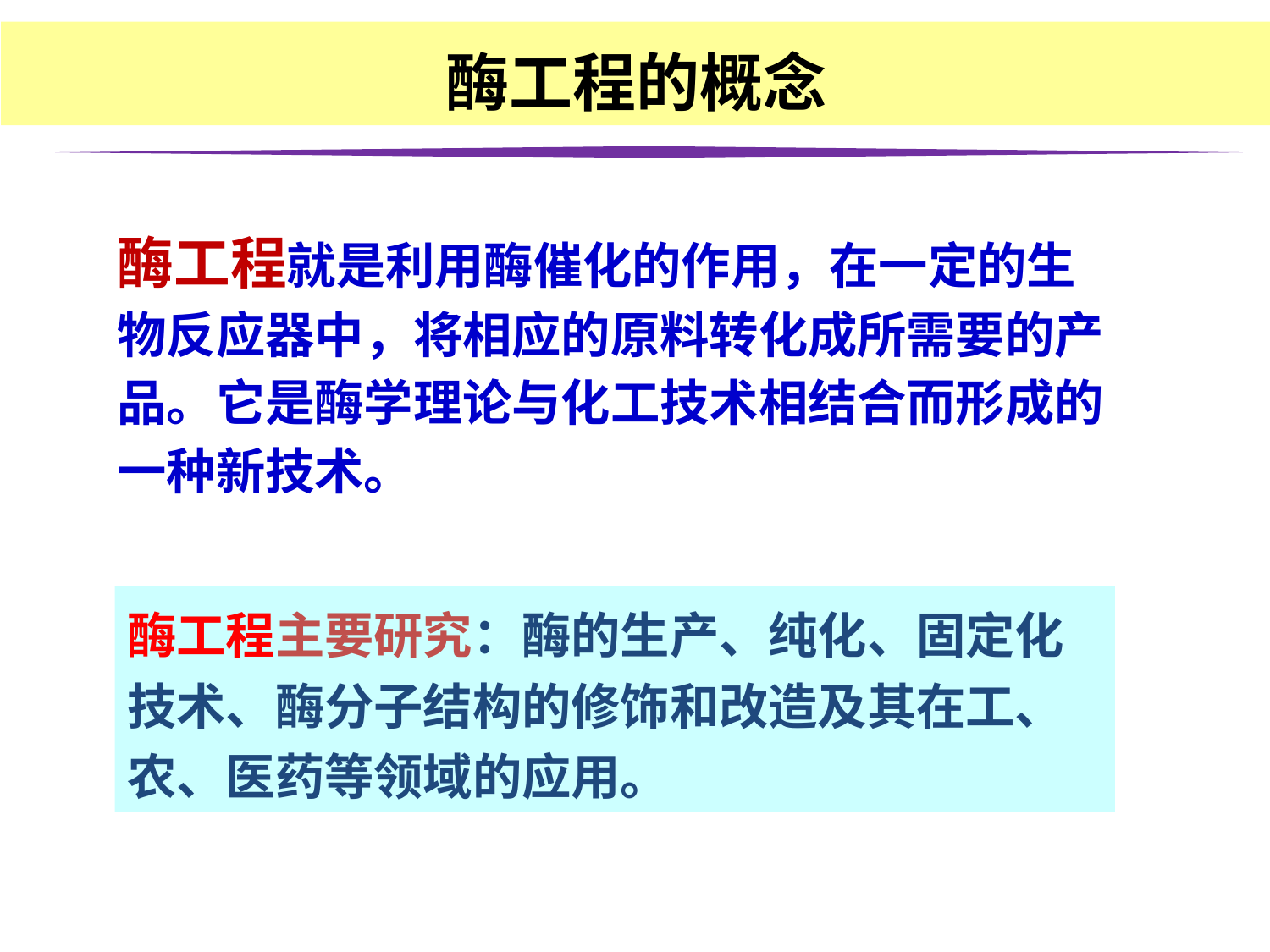

酶工程的概念
酶工程就是利用酶催化的作用，在一定的生物反应器中，将相应的原料转化成所需要的产品。它是酶学理论与化工技术相结合而形成的一种新技术。
酶工程主要研究：酶的生产、纯化、固定化技术、酶分子结构的修饰和改造及其在工、农、医药等领域的应用。